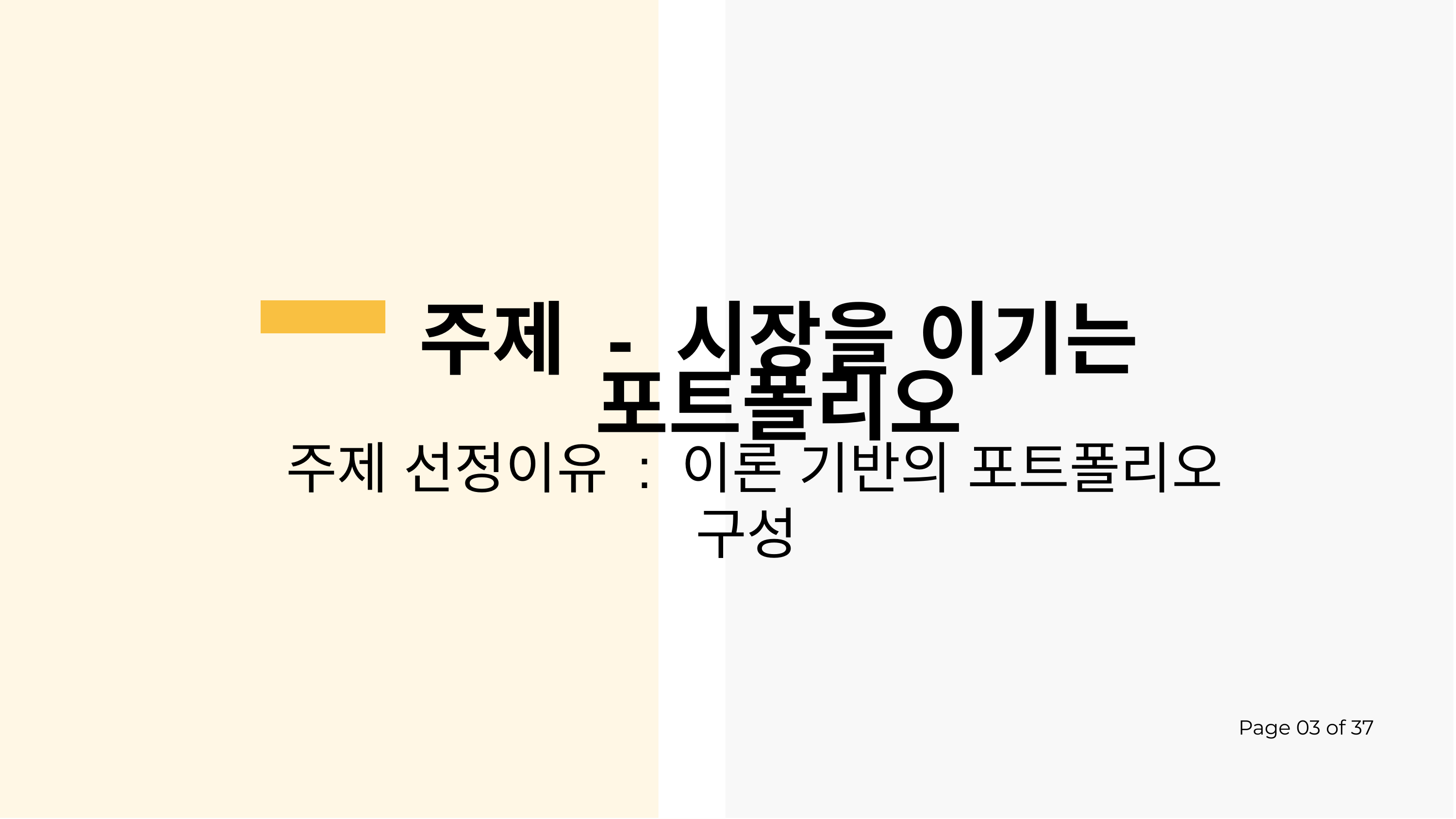

주제 - 시장을 이기는 포트폴리오
주제 선정이유 : 이론 기반의 포트폴리오 구성
Page 03 of 37